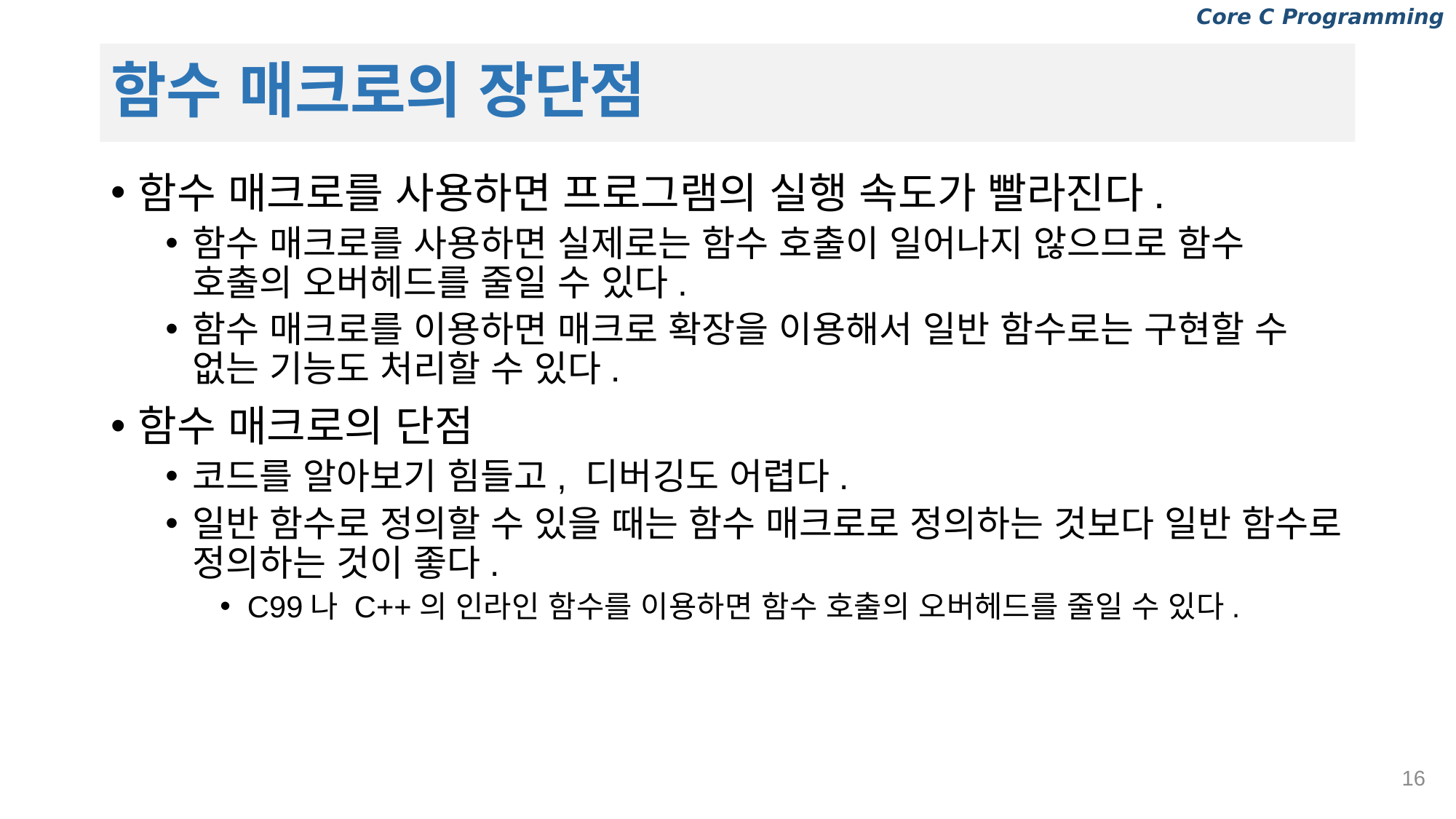

# 함수 매크로의 장단점
함수 매크로를 사용하면 프로그램의 실행 속도가 빨라진다.
함수 매크로를 사용하면 실제로는 함수 호출이 일어나지 않으므로 함수 호출의 오버헤드를 줄일 수 있다.
함수 매크로를 이용하면 매크로 확장을 이용해서 일반 함수로는 구현할 수 없는 기능도 처리할 수 있다.
함수 매크로의 단점
코드를 알아보기 힘들고, 디버깅도 어렵다.
일반 함수로 정의할 수 있을 때는 함수 매크로로 정의하는 것보다 일반 함수로 정의하는 것이 좋다.
C99나 C++의 인라인 함수를 이용하면 함수 호출의 오버헤드를 줄일 수 있다.
16